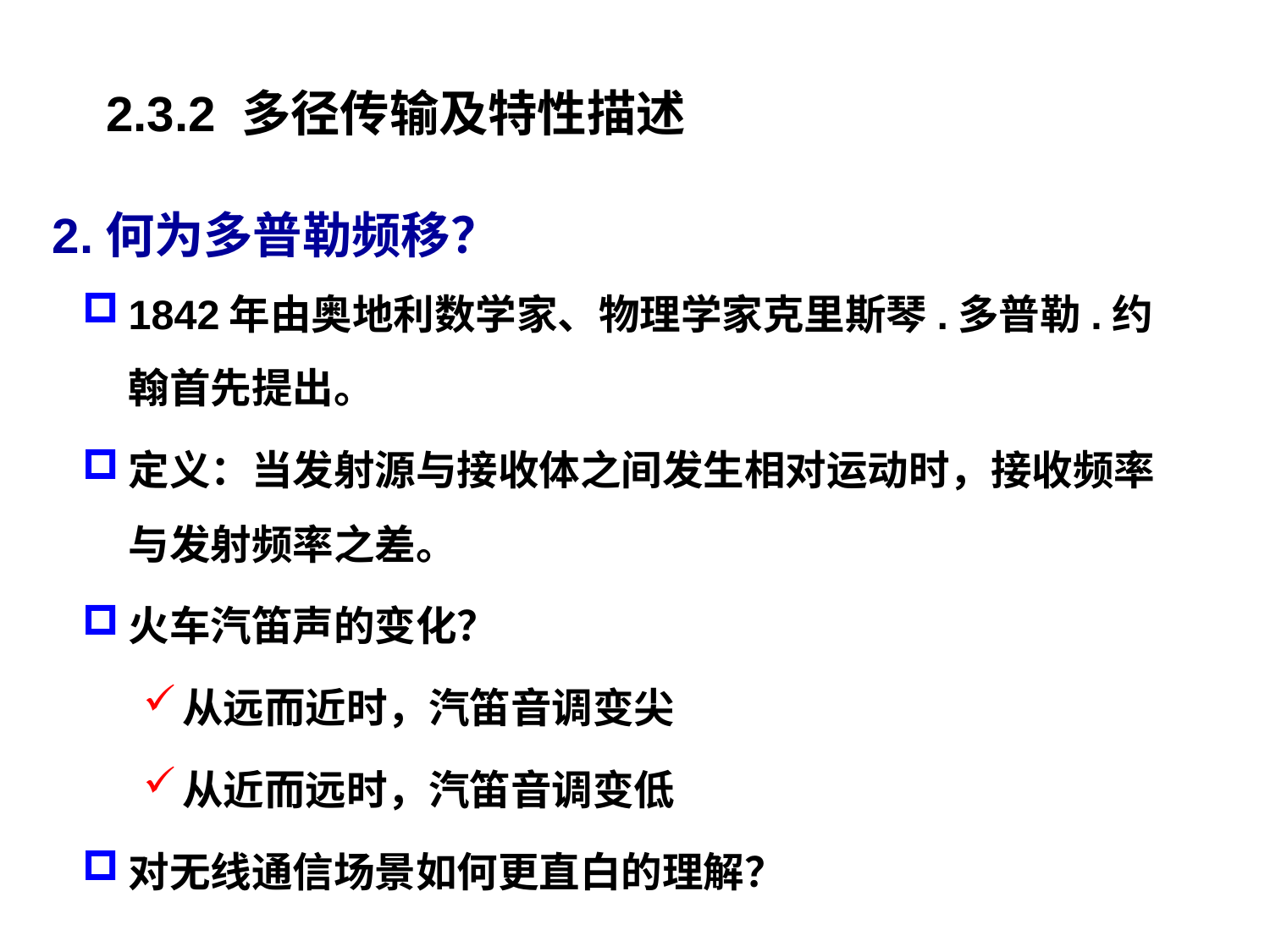

# 三、多普勒频移
2.3.2 多径传输及特性描述
2.何为多普勒频移？
1842年由奥地利数学家、物理学家克里斯琴.多普勒.约翰首先提出。
定义：当发射源与接收体之间发生相对运动时，接收频率与发射频率之差。
火车汽笛声的变化？
从远而近时，汽笛音调变尖
从近而远时，汽笛音调变低
对无线通信场景如何更直白的理解？